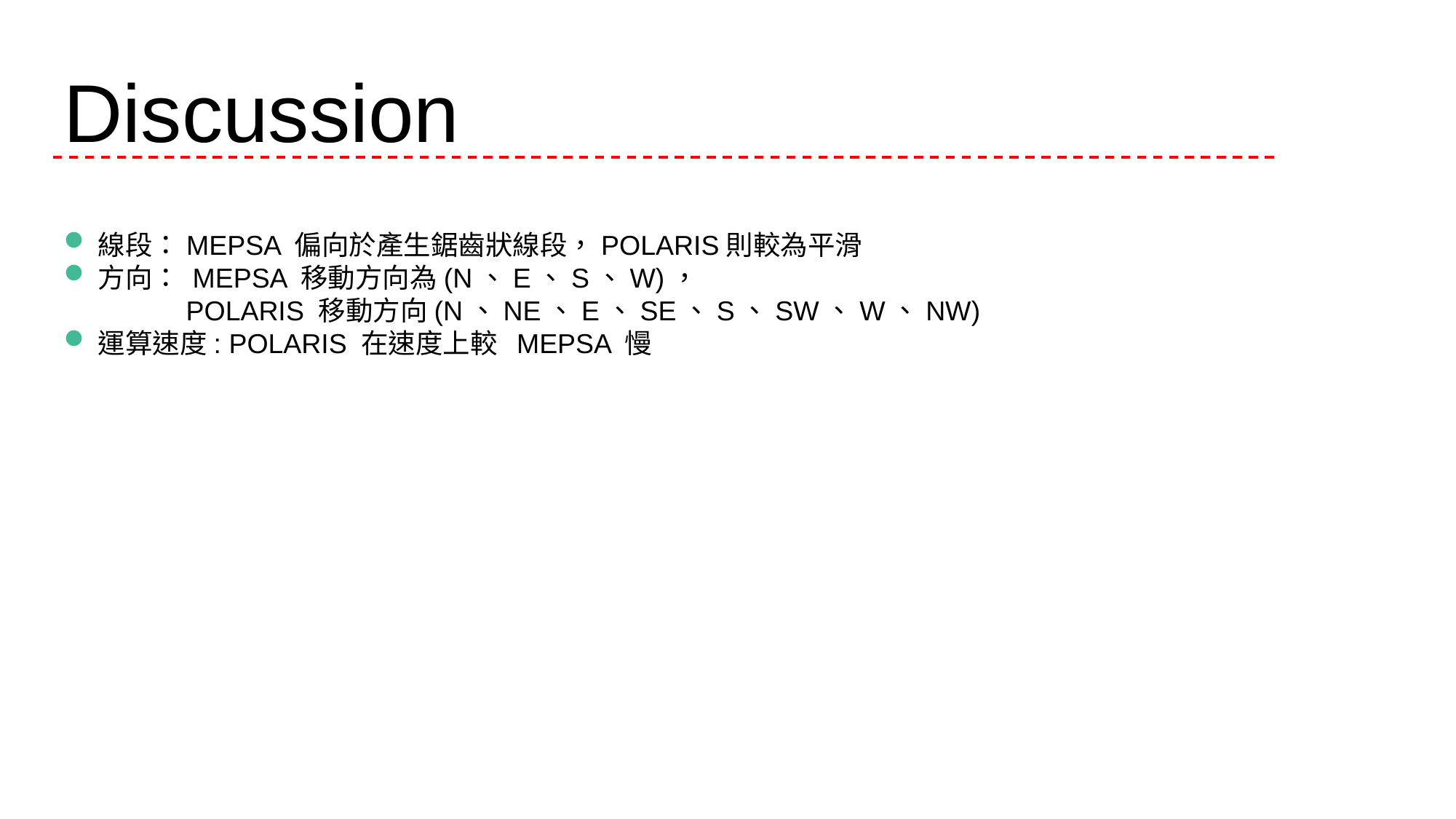

Discussion
線段：MEPSA 偏向於產生鋸齒狀線段，POLARIS則較為平滑
方向： MEPSA 移動方向為(N、E、S、W)，
                POLARIS 移動方向(N、NE、E、SE、S、SW、W、NW)
運算速度: POLARIS 在速度上較  MEPSA 慢